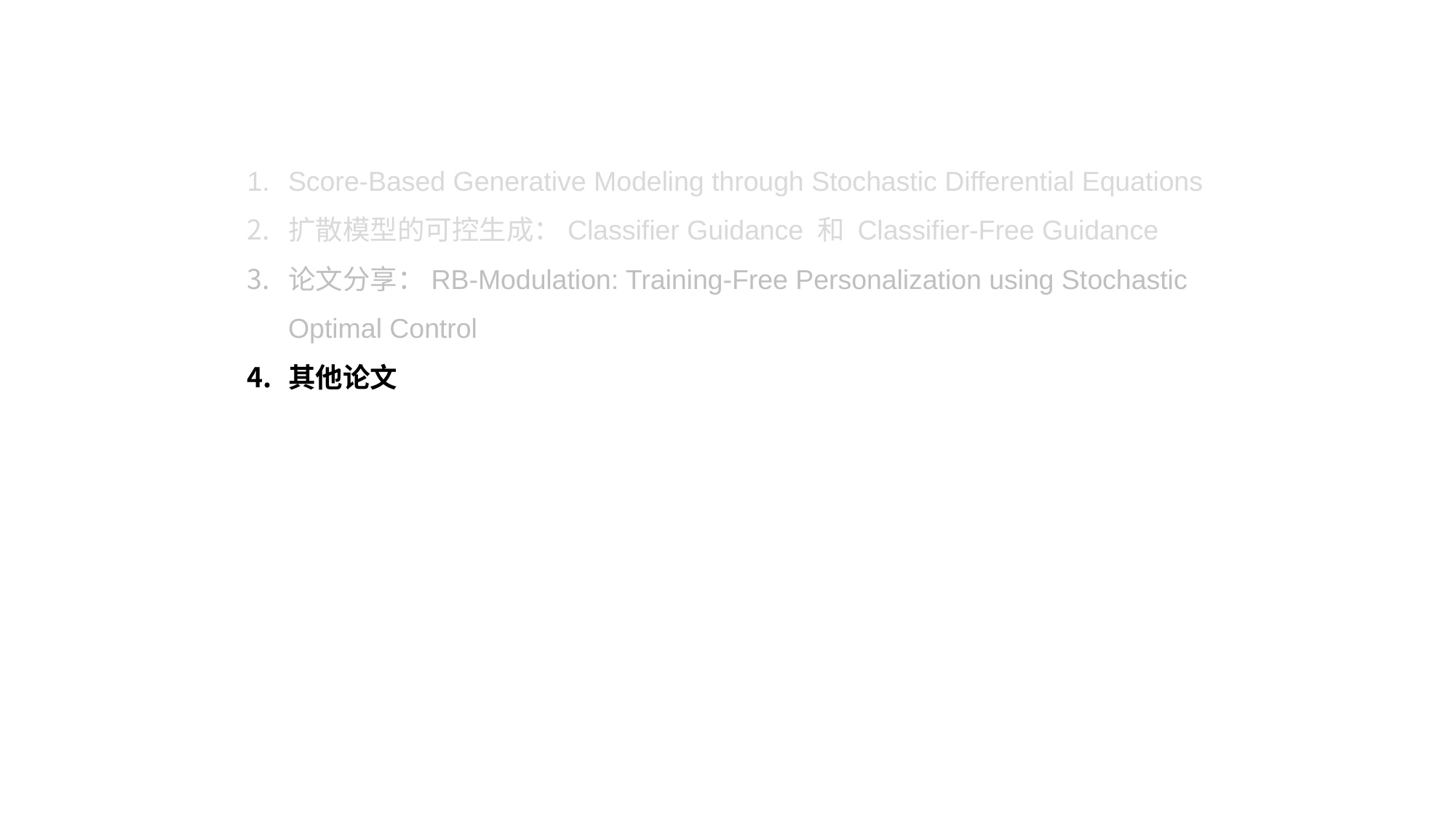

Score-Based Generative Modeling through Stochastic Differential Equations
扩散模型的可控生成：Classifier Guidance 和 Classifier-Free Guidance
论文分享：RB-Modulation: Training-Free Personalization using Stochastic Optimal Control
其他论文